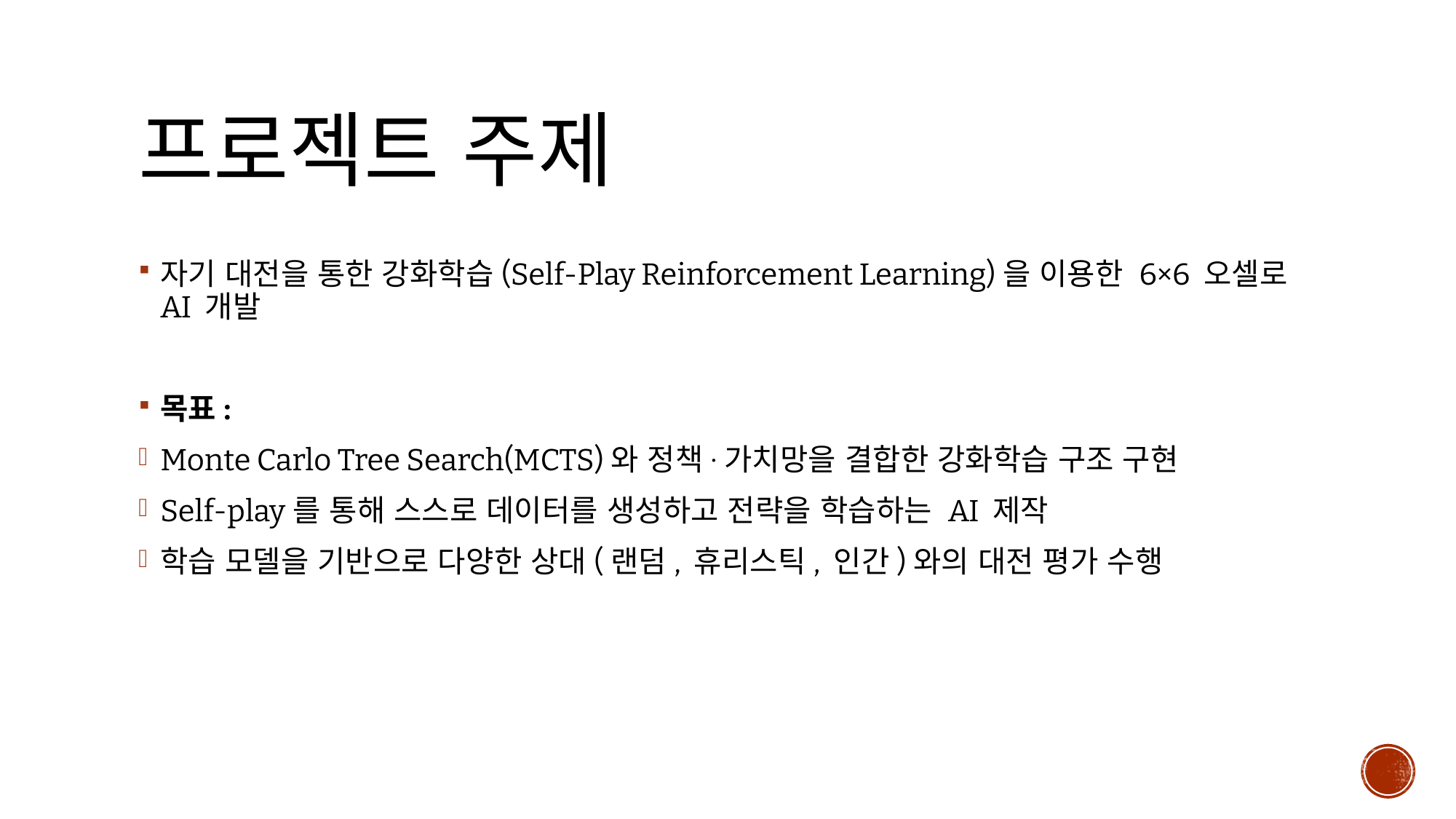

# 프로젝트 주제
자기 대전을 통한 강화학습(Self-Play Reinforcement Learning)을 이용한 6×6 오셀로 AI 개발

목표:
Monte Carlo Tree Search(MCTS)와 정책·가치망을 결합한 강화학습 구조 구현
Self-play를 통해 스스로 데이터를 생성하고 전략을 학습하는 AI 제작
학습 모델을 기반으로 다양한 상대(랜덤, 휴리스틱, 인간)와의 대전 평가 수행